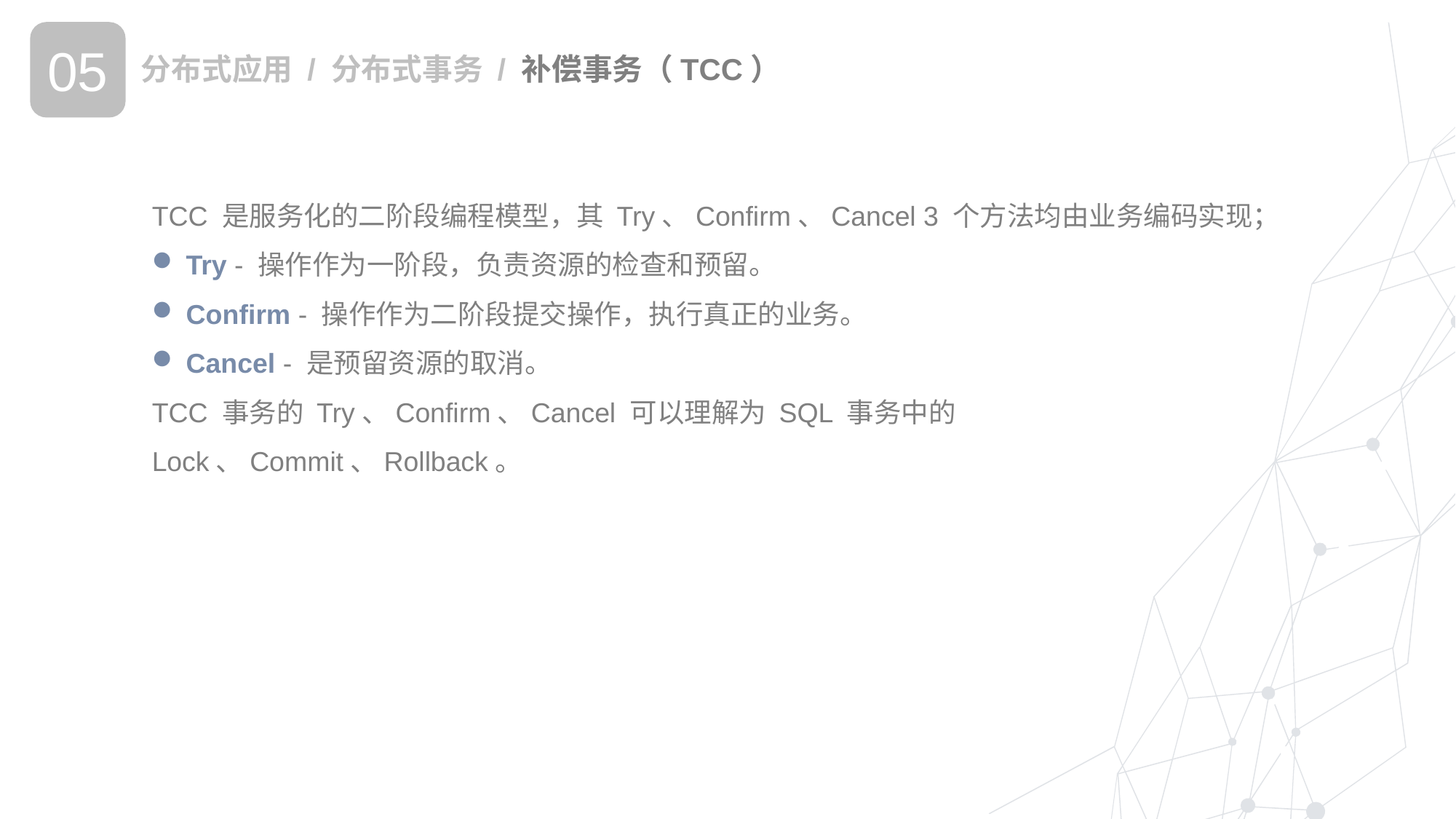

05
分布式应用 / 分布式事务 / 补偿事务（TCC）

TCC 是服务化的二阶段编程模型，其 Try、Confirm、Cancel 3 个方法均由业务编码实现；
Try - 操作作为一阶段，负责资源的检查和预留。
Confirm - 操作作为二阶段提交操作，执行真正的业务。
Cancel - 是预留资源的取消。
TCC 事务的 Try、Confirm、Cancel 可以理解为 SQL 事务中的 Lock、Commit、Rollback。